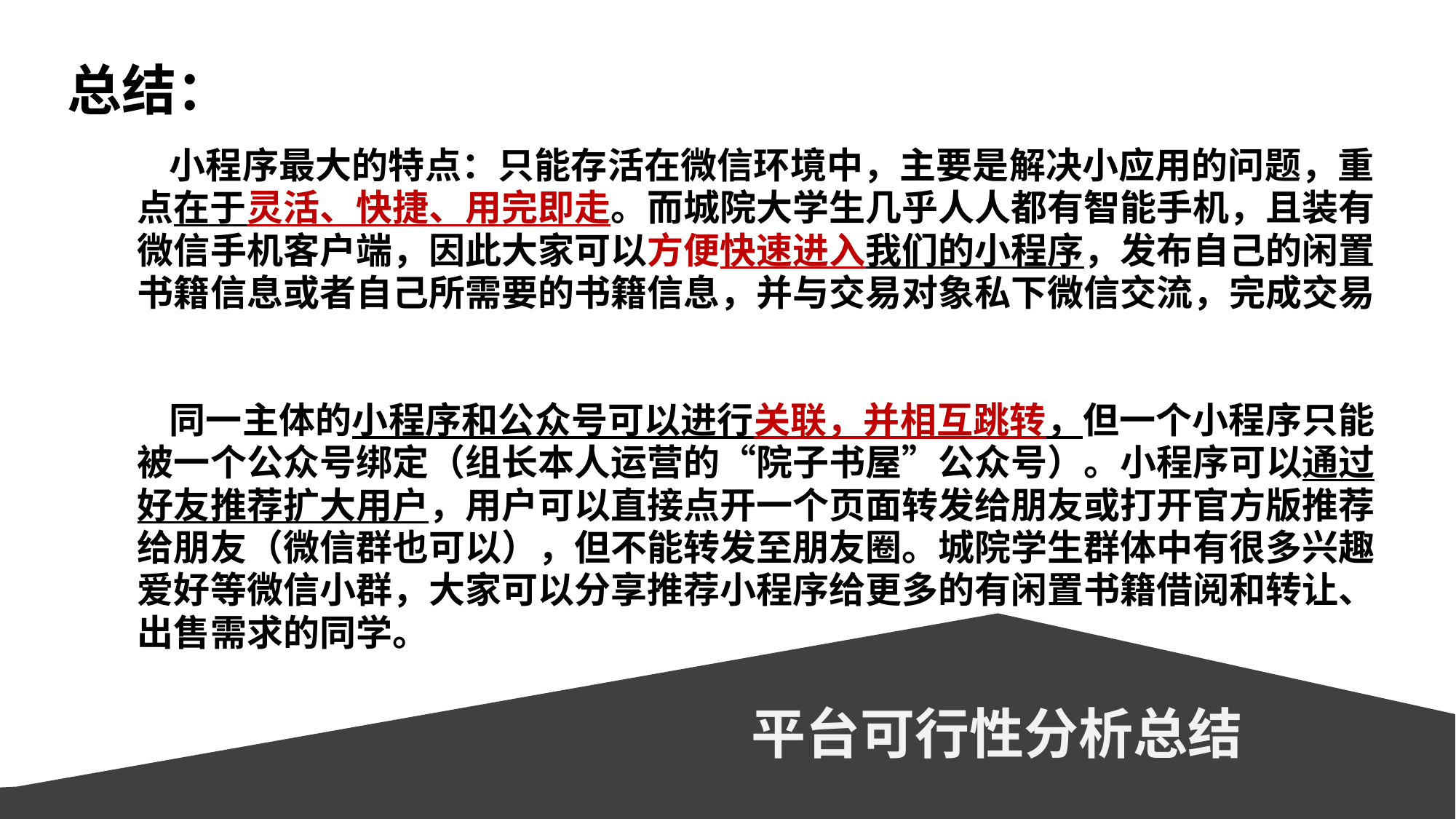

总结：
小程序最大的特点：只能存活在微信环境中，主要是解决小应用的问题，重点在于灵活、快捷、用完即走。而城院大学生几乎人人都有智能手机，且装有微信手机客户端，因此大家可以方便快速进入我们的小程序，发布自己的闲置书籍信息或者自己所需要的书籍信息，并与交易对象私下微信交流，完成交易
同一主体的小程序和公众号可以进行关联，并相互跳转，但一个小程序只能被一个公众号绑定（组长本人运营的“院子书屋”公众号）。小程序可以通过好友推荐扩大用户，用户可以直接点开一个页面转发给朋友或打开官方版推荐给朋友（微信群也可以），但不能转发至朋友圈。城院学生群体中有很多兴趣爱好等微信小群，大家可以分享推荐小程序给更多的有闲置书籍借阅和转让、出售需求的同学。

平台可行性分析总结